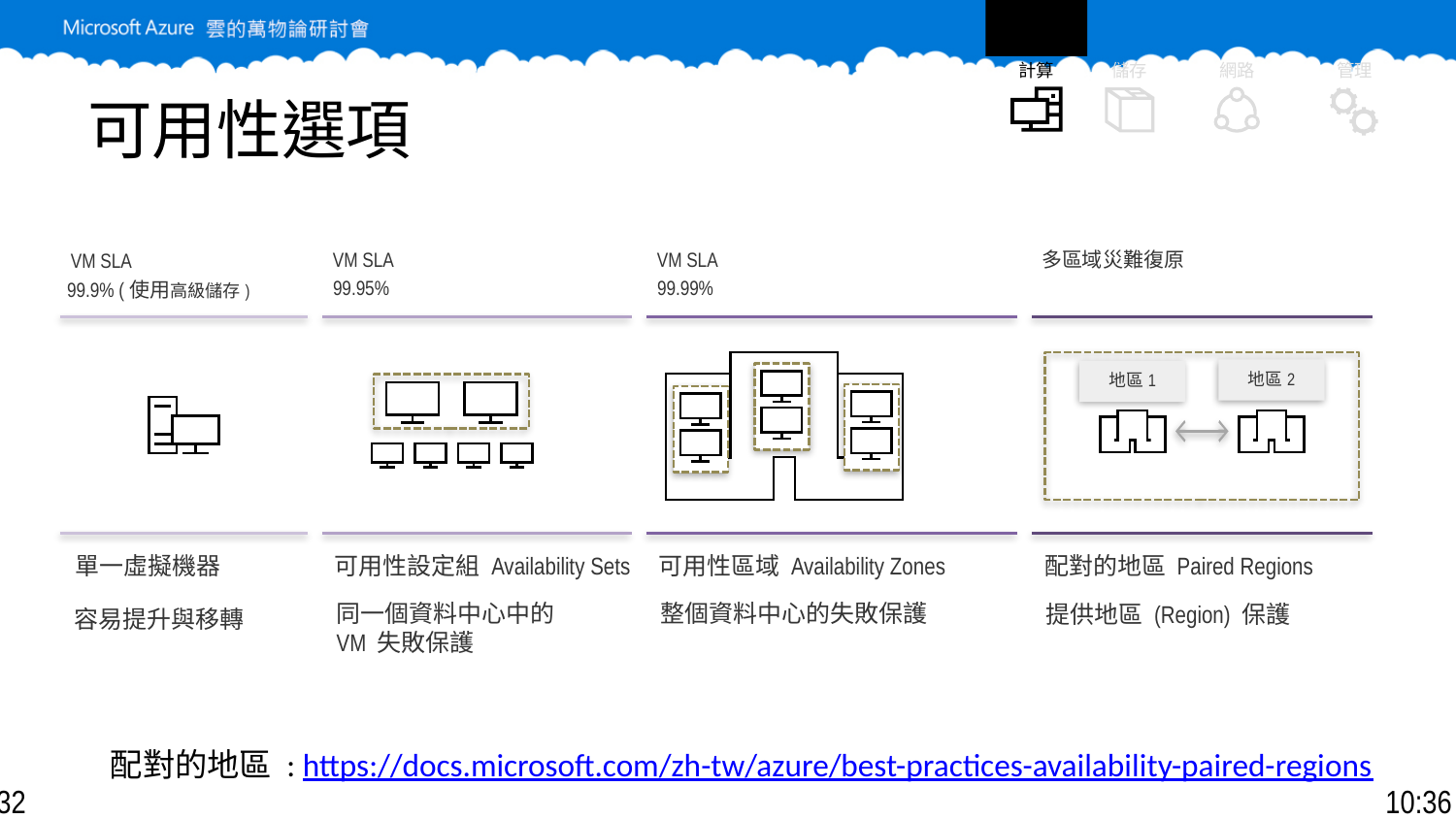

計算

管理
網路

儲存

# 可用性選項

多區域災難復原
VM SLA
99.99%
VM SLA
99.95%
VM SLA
99.9% (使用高級儲存)

地區2
地區1

可用性設定組 Availability Sets
同一個資料中心中的 VM 失敗保護
單一虛擬機器
容易提升與移轉
可用性區域 Availability Zones
整個資料中心的失敗保護
配對的地區 Paired Regions
提供地區 (Region) 保護
配對的地區 : https://docs.microsoft.com/zh-tw/azure/best-practices-availability-paired-regions